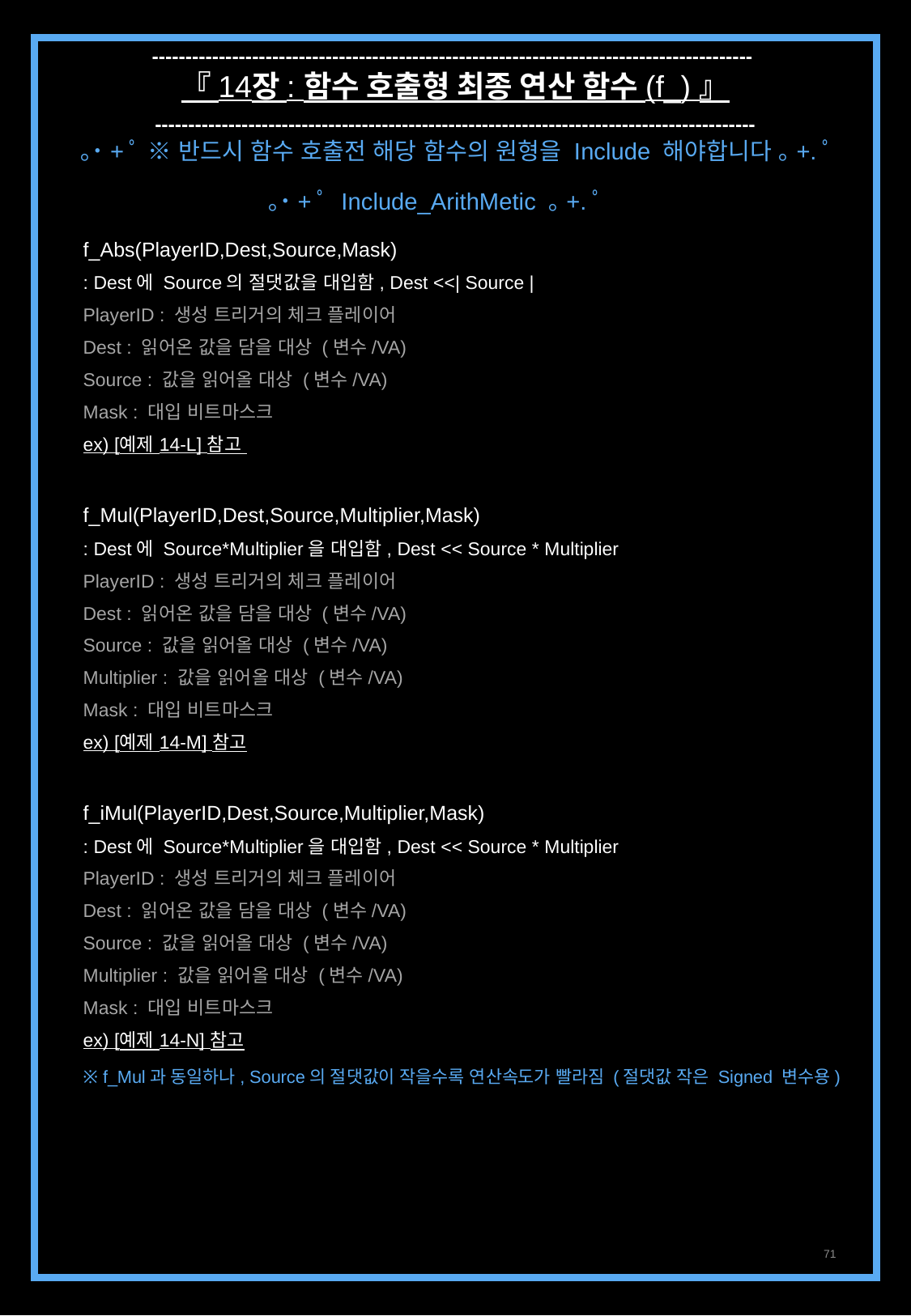

------------------------------------------------------------------------------------------
『 14장 : 함수 호출형 최종 연산 함수 (f_) 』
------------------------------------------------------------------------------------------

｡˙+ﾟ ※ 반드시 함수 호출전 해당 함수의 원형을 Include 해야합니다 ｡+.ﾟ
｡˙+ﾟ Include_ArithMetic ｡+.ﾟ
f_Abs(PlayerID,Dest,Source,Mask)
: Dest에 Source의 절댓값을 대입함, Dest <<| Source |
PlayerID : 생성 트리거의 체크 플레이어
Dest : 읽어온 값을 담을 대상 (변수/VA)
Source : 값을 읽어올 대상 (변수/VA)
Mask : 대입 비트마스크
ex) [예제 14-L] 참고

f_Mul(PlayerID,Dest,Source,Multiplier,Mask)
: Dest에 Source*Multiplier을 대입함, Dest << Source * Multiplier
PlayerID : 생성 트리거의 체크 플레이어
Dest : 읽어온 값을 담을 대상 (변수/VA)
Source : 값을 읽어올 대상 (변수/VA)
Multiplier : 값을 읽어올 대상 (변수/VA)
Mask : 대입 비트마스크
ex) [예제 14-M] 참고

f_iMul(PlayerID,Dest,Source,Multiplier,Mask)
: Dest에 Source*Multiplier을 대입함, Dest << Source * Multiplier
PlayerID : 생성 트리거의 체크 플레이어
Dest : 읽어온 값을 담을 대상 (변수/VA)
Source : 값을 읽어올 대상 (변수/VA)
Multiplier : 값을 읽어올 대상 (변수/VA)
Mask : 대입 비트마스크
ex) [예제 14-N] 참고
※ f_Mul과 동일하나, Source의 절댓값이 작을수록 연산속도가 빨라짐 (절댓값 작은 Signed 변수용)
71